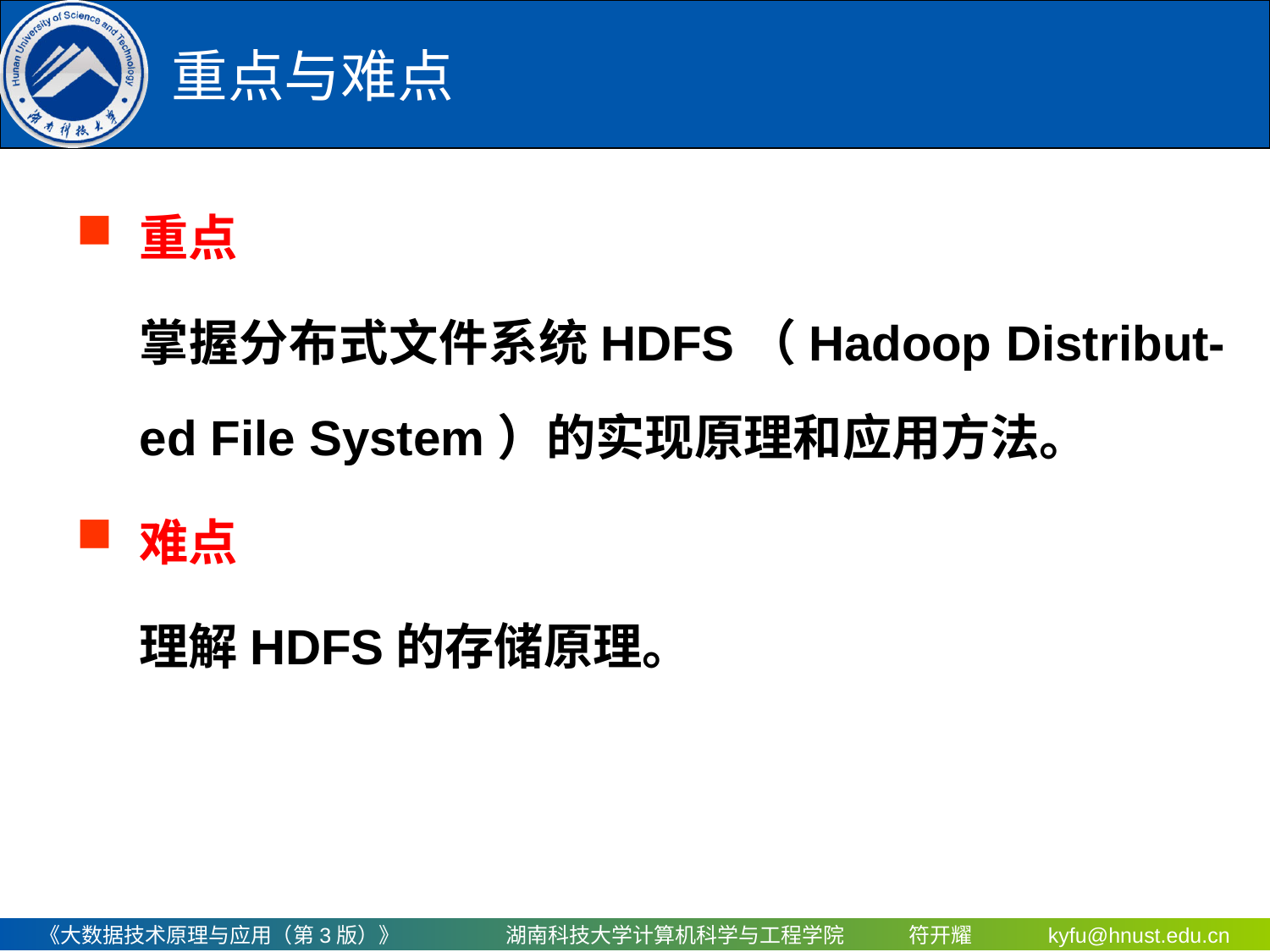

# 重点与难点
重点
掌握分布式文件系统HDFS（Hadoop Distribut-ed File System）的实现原理和应用方法。
难点
理解HDFS的存储原理。